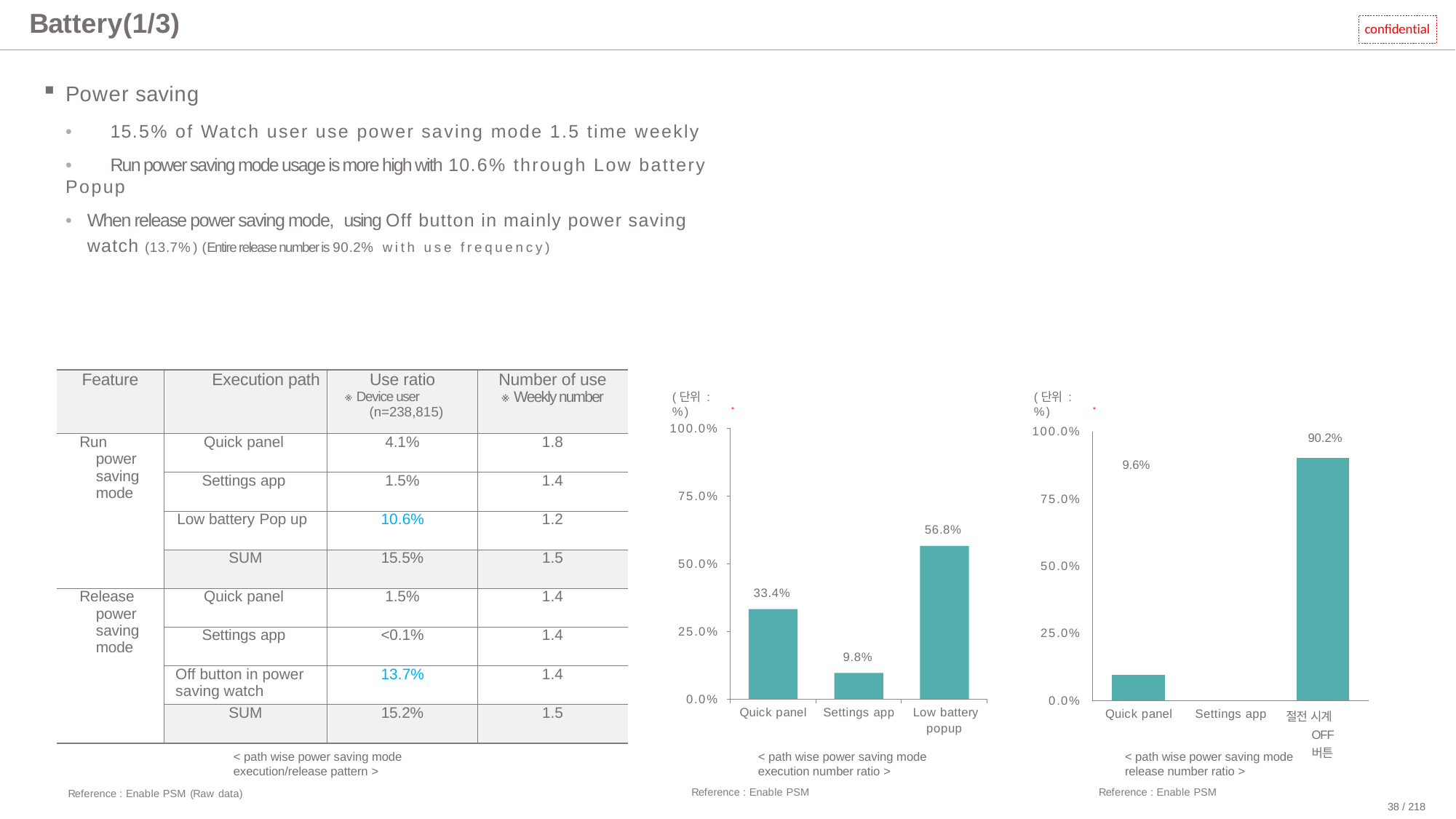

# Battery(1/3)
confidential
Power saving

•	15.5% of Watch user use power saving mode 1.5 time weekly

•	Run power saving mode usage is more high with 10.6% through Low battery Popup

•	When release power saving mode,  using Off button in mainly power saving watch (13.7%) (Entire release number is 90.2% with use frequency)
| Feature | Execution path | Use ratio ※ Device user (n=238,815) | Number of use ※ Weekly number |
| --- | --- | --- | --- |
| Run power saving mode | Quick panel | 4.1% | 1.8 |
|  | Settings app | 1.5% | 1.4 |
|  | Low battery Pop up | 10.6% | 1.2 |
|  | SUM | 15.5% | 1.5 |
| Release power saving mode | Quick panel | 1.5% | 1.4 |
|  | Settings app | <0.1% | 1.4 |
|  | Off button in power saving watch | 13.7% | 1.4 |
|  | SUM | 15.2% | 1.5 |
(단위 : %)
(단위 : %)
*
*
100.0%
100.0%

| 90.2% |  |  |  |  |
| --- | --- | --- | --- | --- |
| 9.6% |  |  |  |  |
|  |  |  |  |  |
75.0%
75.0%

56.8%

50.0%
50.0%

33.4%

25.0%
25.0%

9.8%

0.0%
0.0%

Quick panel
Settings app	Low battery
popup
절전 시계 OFF 버튼
Quick panel
Settings app
< path wise power saving mode execution/release pattern >
< path wise power saving mode execution number ratio >
< path wise power saving mode release number ratio >
Reference : Enable PSM
Reference : Enable PSM
Reference : Enable PSM (Raw data)
38 / 218